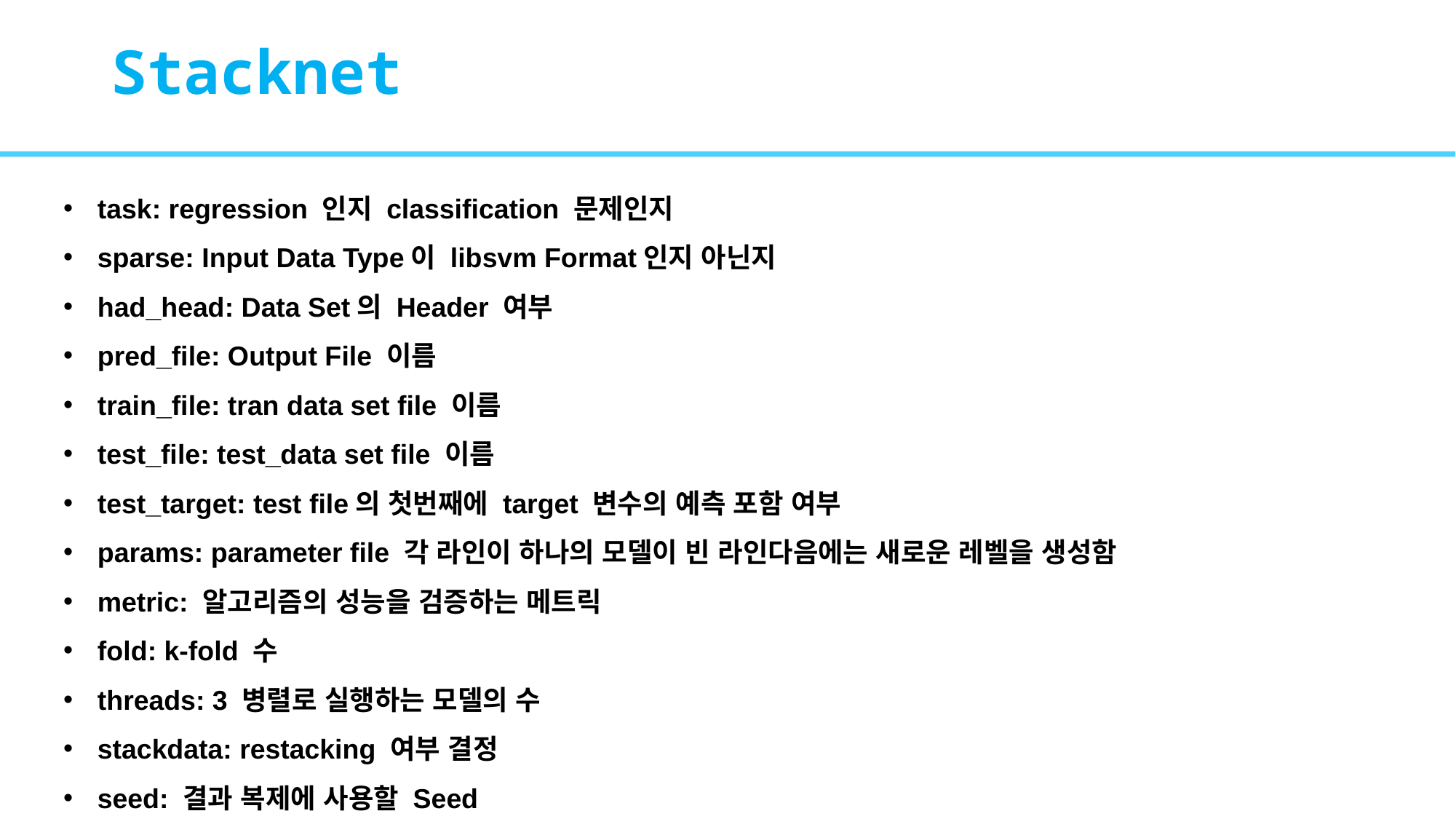

# Stacknet
task: regression 인지 classification 문제인지
sparse: Input Data Type이 libsvm Format인지 아닌지
had_head: Data Set의 Header 여부
pred_file: Output File 이름
train_file: tran data set file 이름
test_file: test_data set file 이름
test_target: test file의 첫번째에 target 변수의 예측 포함 여부
params: parameter file 각 라인이 하나의 모델이 빈 라인다음에는 새로운 레벨을 생성함
metric: 알고리즘의 성능을 검증하는 메트릭
fold: k-fold 수
threads: 3 병렬로 실행하는 모델의 수
stackdata: restacking 여부 결정
seed: 결과 복제에 사용할 Seed